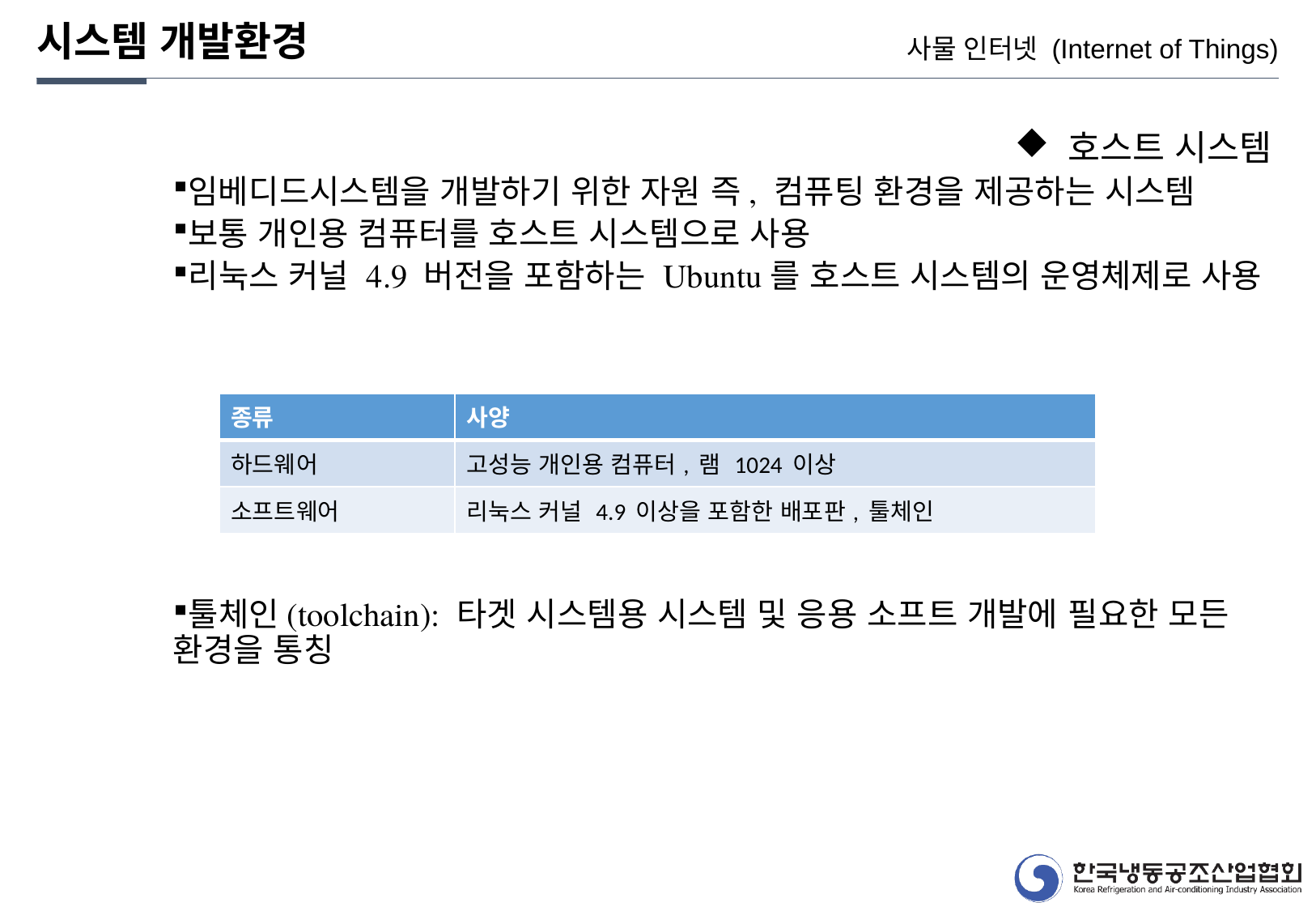

시스템 개발환경
사물 인터넷 (Internet of Things)

 호스트 시스템
임베디드시스템을 개발하기 위한 자원 즉, 컴퓨팅 환경을 제공하는 시스템
보통 개인용 컴퓨터를 호스트 시스템으로 사용
리눅스 커널 4.9 버전을 포함하는 Ubuntu를 호스트 시스템의 운영체제로 사용

툴체인(toolchain): 타겟 시스템용 시스템 및 응용 소프트 개발에 필요한 모든 환경을 통칭

| 종류 | 사양 |
| --- | --- |
| 하드웨어 | 고성능 개인용 컴퓨터, 램 1024 이상 |
| 소프트웨어 | 리눅스 커널 4.9 이상을 포함한 배포판, 툴체인 |